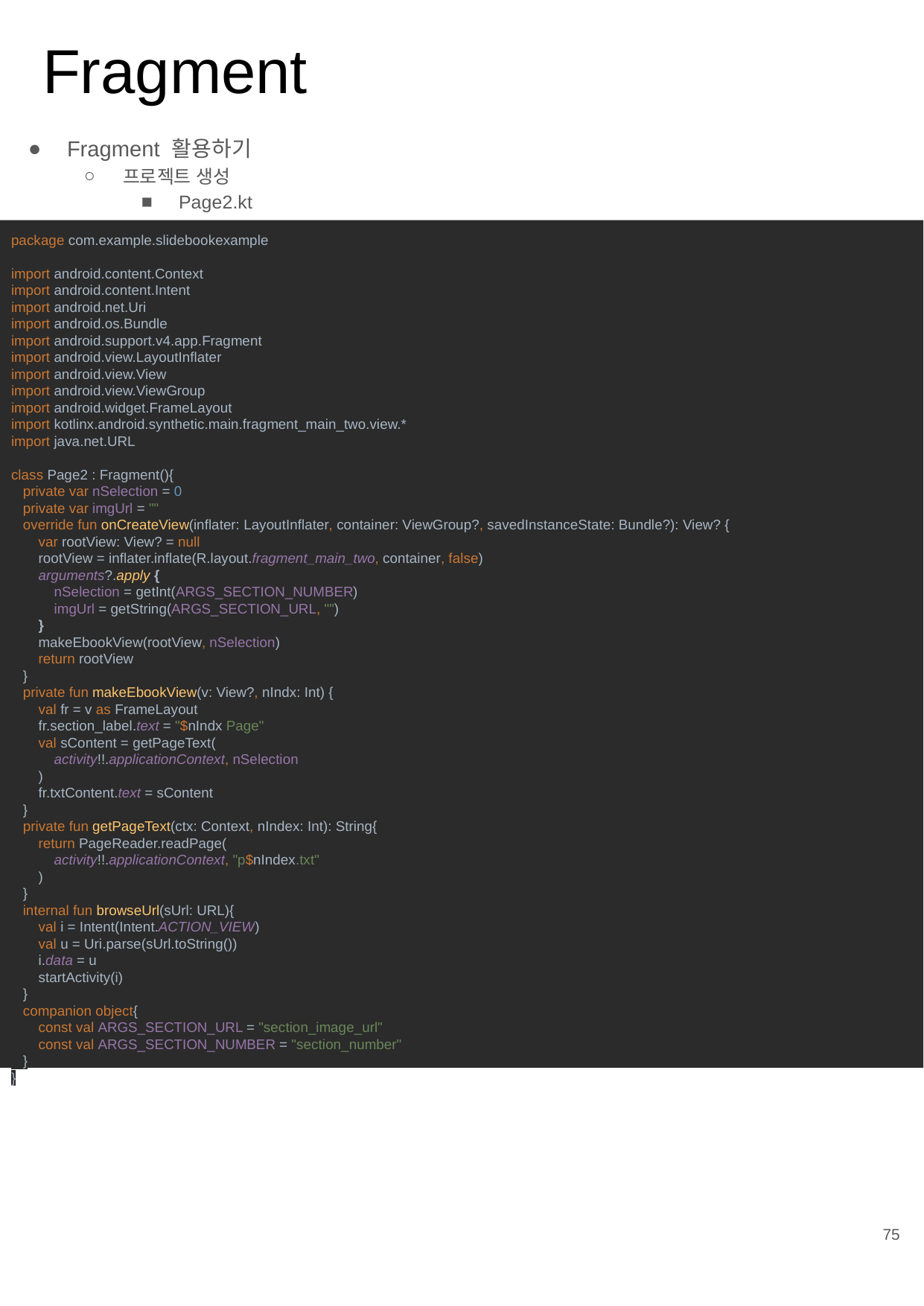

# Fragment
Fragment 활용하기
프로젝트 생성
Page2.kt

 Page1.kt
package com.example.slidebookexample

import android.content.Context
import android.content.Intent
import android.net.Uri
import android.os.Bundle
import android.support.v4.app.Fragment
import android.view.LayoutInflater
import android.view.View
import android.view.ViewGroup
import android.widget.FrameLayout
import kotlinx.android.synthetic.main.fragment_main_two.view.*
import java.net.URL

class Page2 : Fragment(){
   private var nSelection = 0
   private var imgUrl = ""
   override fun onCreateView(inflater: LayoutInflater, container: ViewGroup?, savedInstanceState: Bundle?): View? {
       var rootView: View? = null
       rootView = inflater.inflate(R.layout.fragment_main_two, container, false)
       arguments?.apply {
           nSelection = getInt(ARGS_SECTION_NUMBER)
           imgUrl = getString(ARGS_SECTION_URL, "")
       }
       makeEbookView(rootView, nSelection)
       return rootView
   }
   private fun makeEbookView(v: View?, nIndx: Int) {
       val fr = v as FrameLayout
       fr.section_label.text = "$nIndx Page"
       val sContent = getPageText(
           activity!!.applicationContext, nSelection
       )
       fr.txtContent.text = sContent
   }
   private fun getPageText(ctx: Context, nIndex: Int): String{
       return PageReader.readPage(
           activity!!.applicationContext, "p$nIndex.txt"
       )
   }
   internal fun browseUrl(sUrl: URL){
       val i = Intent(Intent.ACTION_VIEW)
       val u = Uri.parse(sUrl.toString())
       i.data = u
       startActivity(i)
   }
   companion object{
       const val ARGS_SECTION_URL = "section_image_url"
       const val ARGS_SECTION_NUMBER = "section_number"
   }
}

75